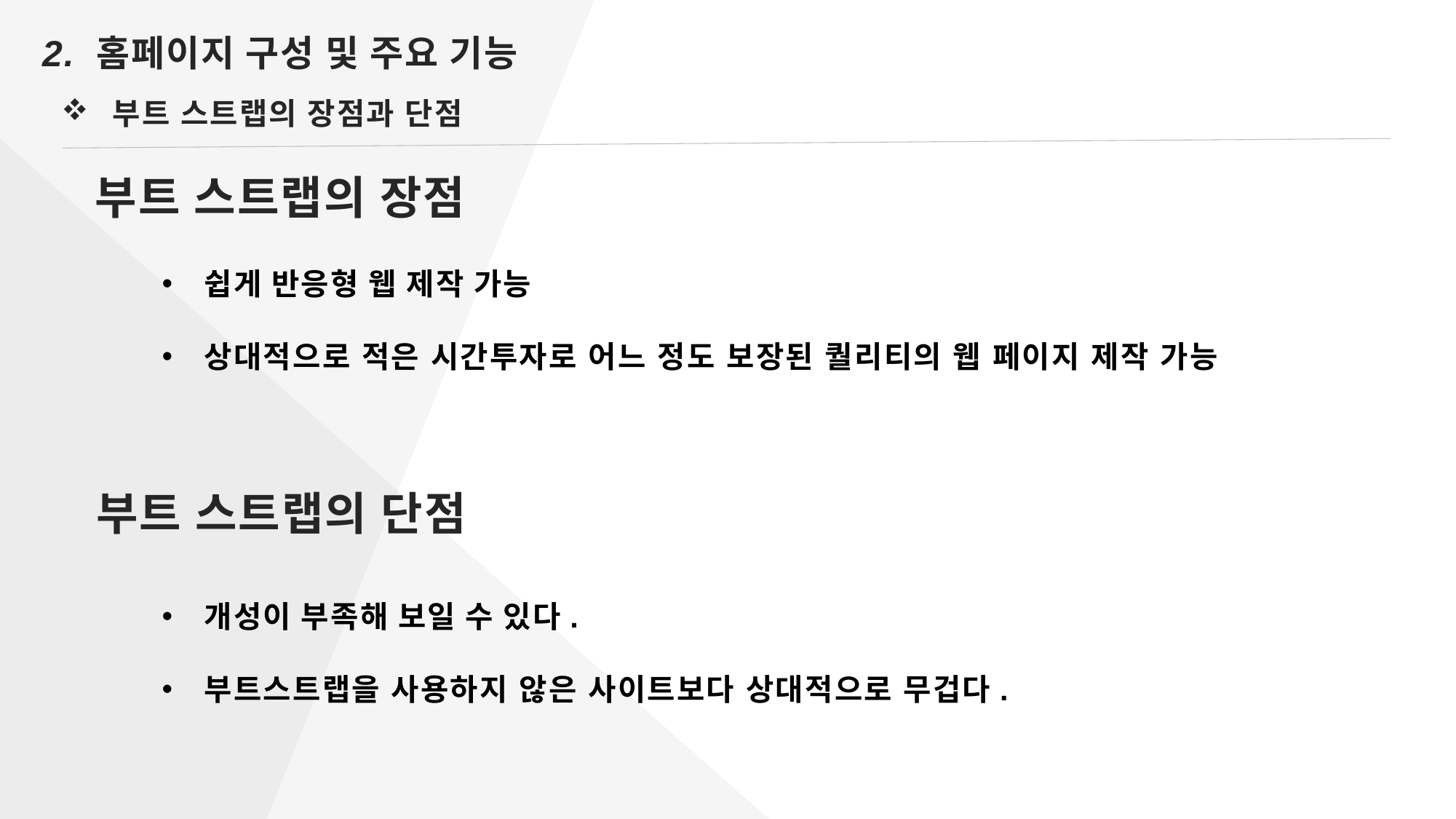

2. 홈페이지 구성 및 주요 기능

부트 스트랩의 장점과 단점

부트 스트랩의 장점

쉽게 반응형 웹 제작 가능

상대적으로 적은 시간투자로 어느 정도 보장된 퀄리티의 웹 페이지 제작 가능

부트 스트랩의 단점

개성이 부족해 보일 수 있다.

부트스트랩을 사용하지 않은 사이트보다 상대적으로 무겁다.